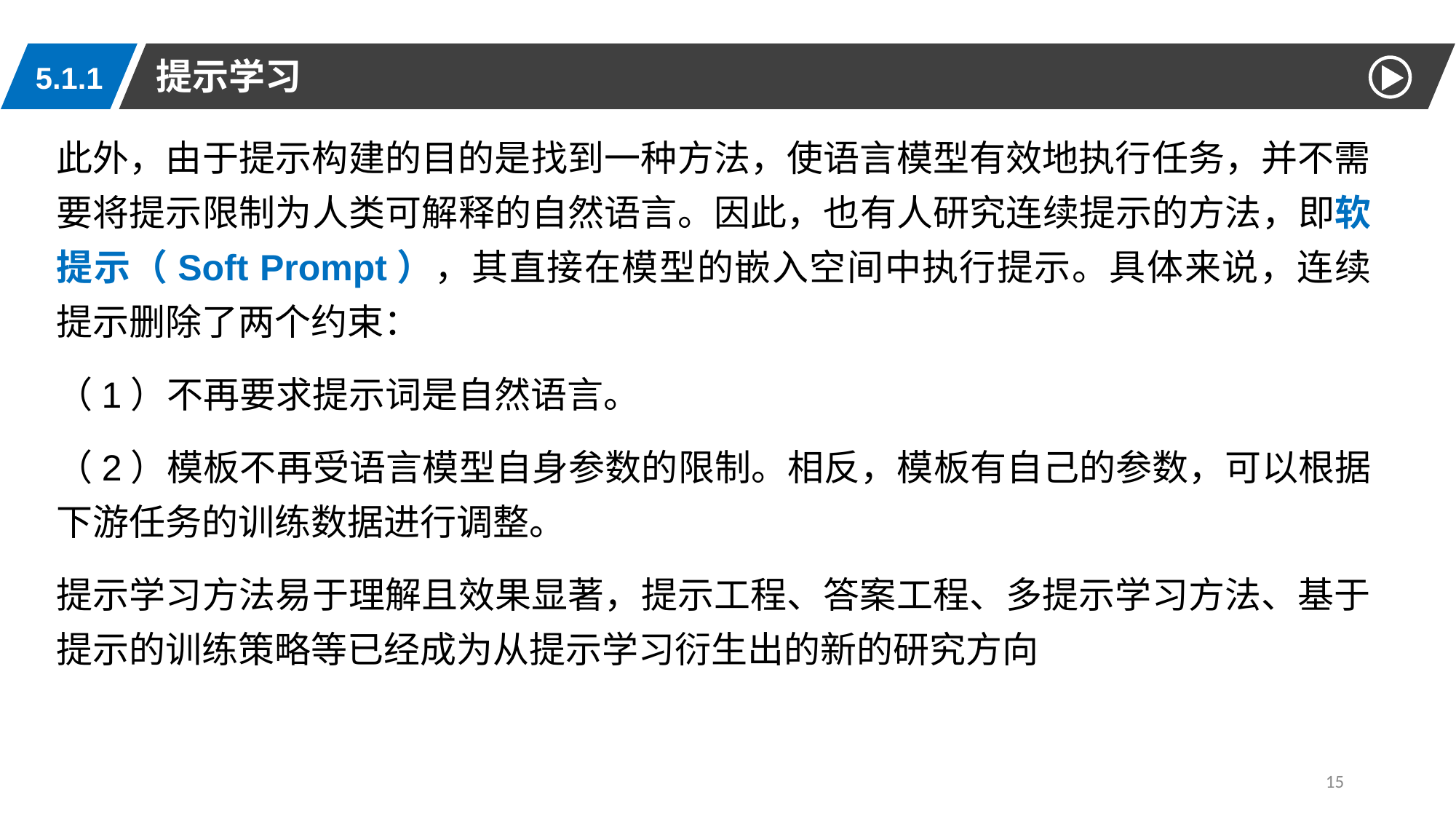

提示学习
5.1.1

此外，由于提示构建的目的是找到一种方法，使语言模型有效地执行任务，并不需要将提示限制为人类可解释的自然语言。因此，也有人研究连续提示的方法，即软提示（Soft Prompt），其直接在模型的嵌入空间中执行提示。具体来说，连续提示删除了两个约束：
（1）不再要求提示词是自然语言。
（2）模板不再受语言模型自身参数的限制。相反，模板有自己的参数，可以根据下游任务的训练数据进行调整。
提示学习方法易于理解且效果显著，提示工程、答案工程、多提示学习方法、基于提示的训练策略等已经成为从提示学习衍生出的新的研究方向
15